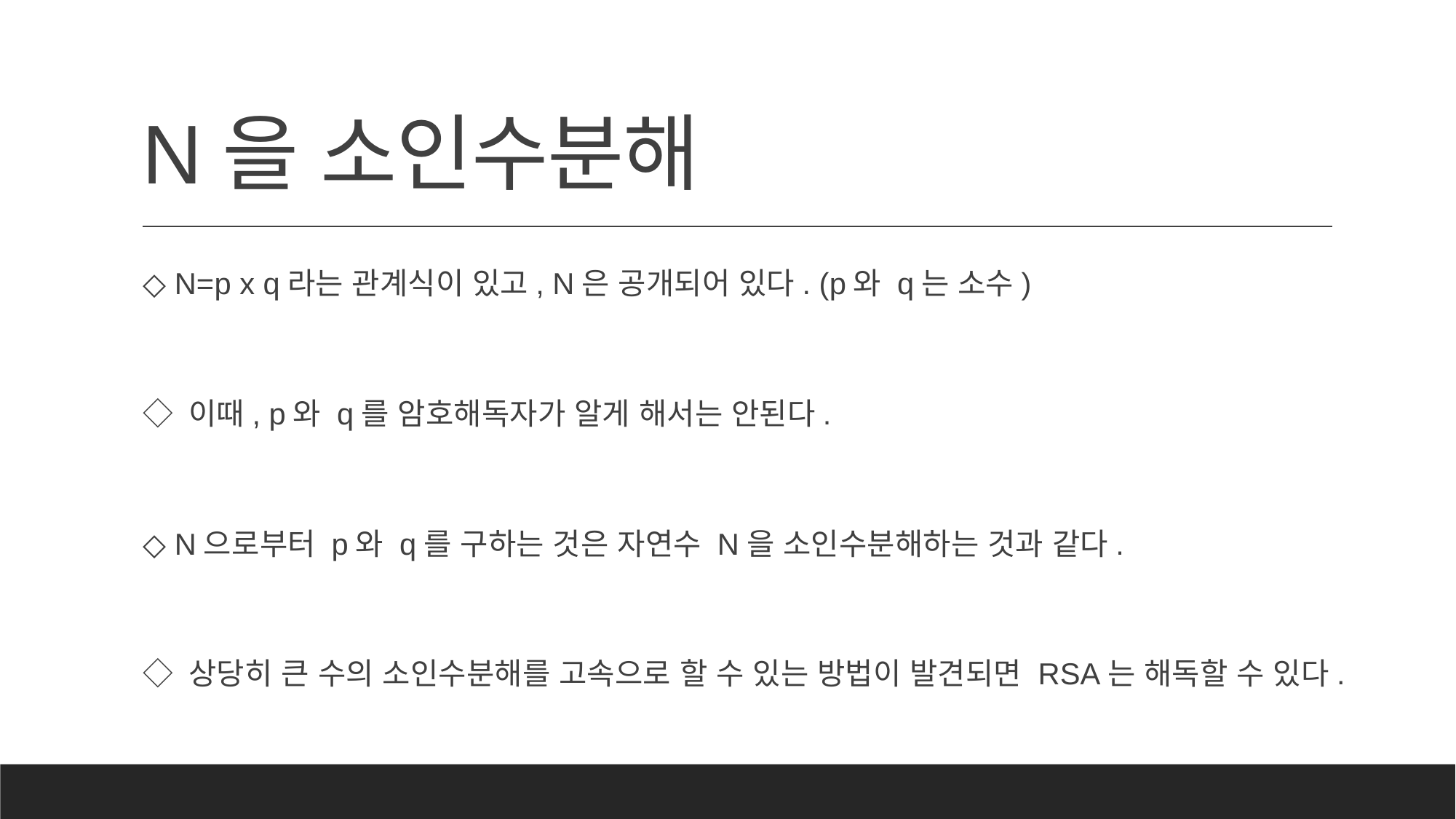

# N을 소인수분해
◇ N=p x q라는 관계식이 있고, N은 공개되어 있다. (p와 q는 소수)

◇ 이때, p와 q를 암호해독자가 알게 해서는 안된다.

◇ N으로부터 p와 q를 구하는 것은 자연수 N을 소인수분해하는 것과 같다.

◇ 상당히 큰 수의 소인수분해를 고속으로 할 수 있는 방법이 발견되면 RSA는 해독할 수 있다.